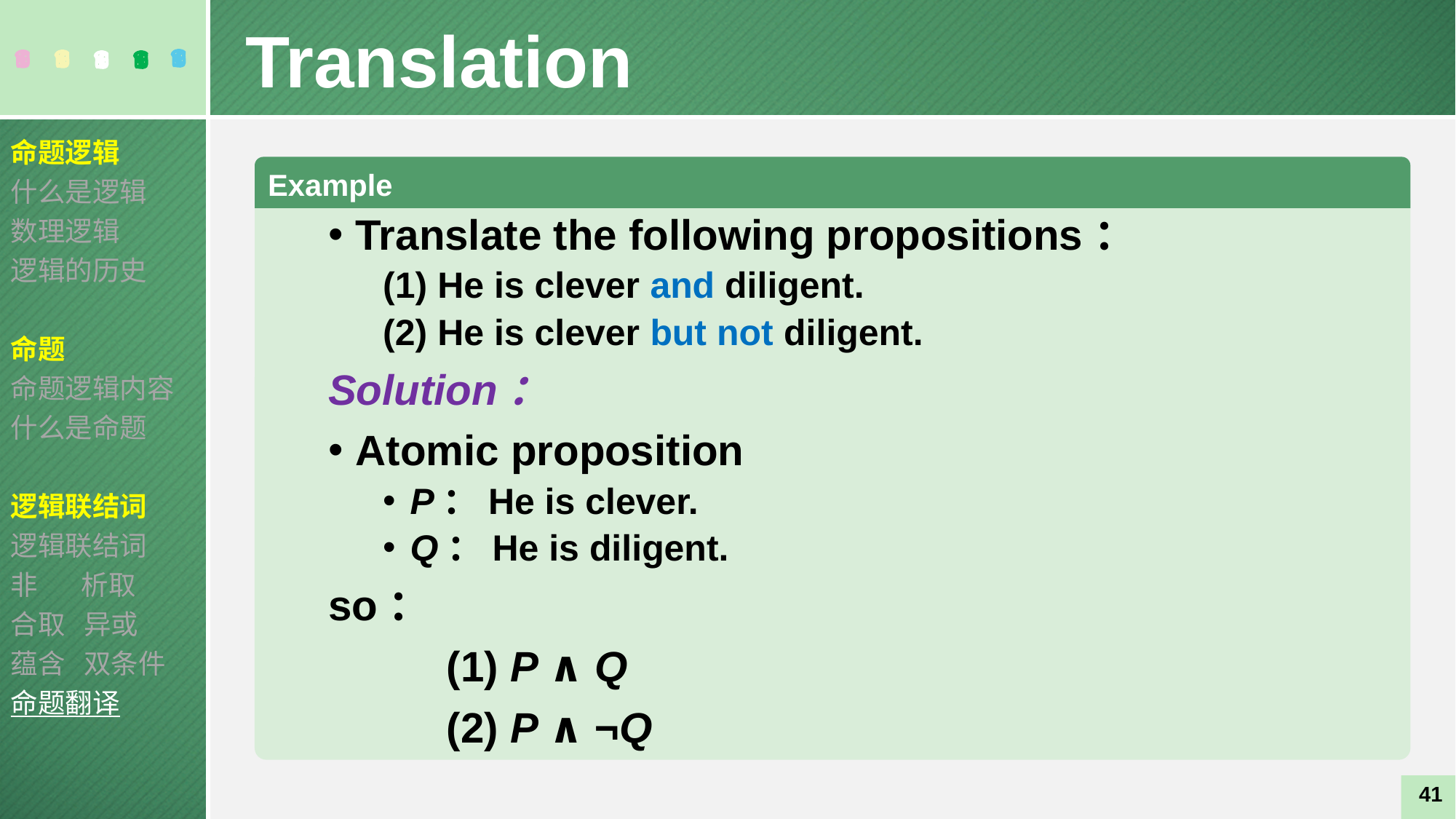

Translation

命题逻辑
什么是逻辑
数理逻辑
逻辑的历史

命题
命题逻辑内容
什么是命题

逻辑联结词
逻辑联结词
非       析取
合取   异或
蕴含   双条件
命题翻译
Example

Translate the following propositions：
(1) He is clever and diligent.
(2) He is clever but not diligent.
Solution：
Atomic proposition
P：He is clever.
Q：He is diligent.
so：
          (1) P ∧ Q
          (2) P ∧ ¬Q
41